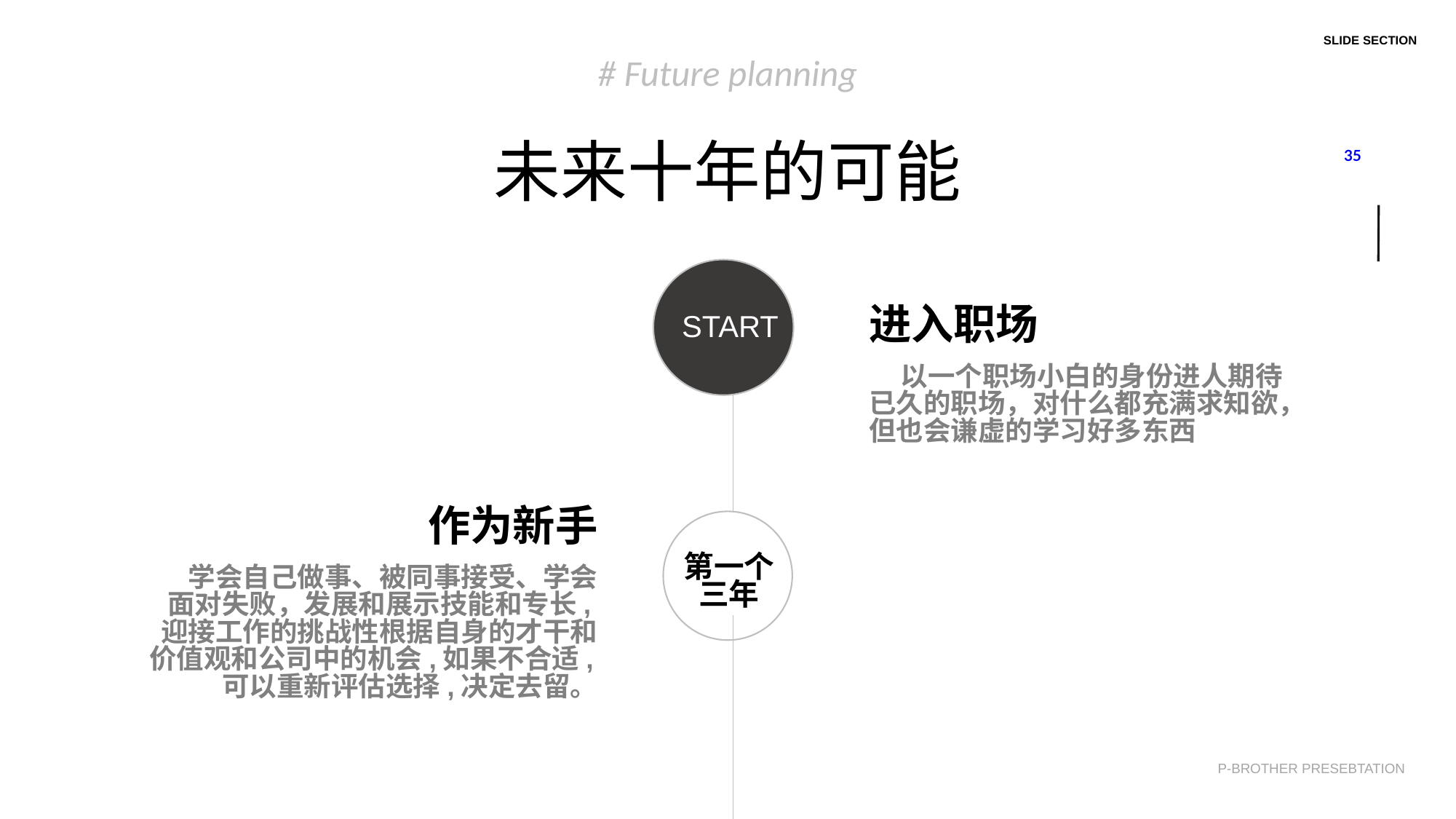

# Future planning
未来十年的可能

START
进入职场
    以一个职场小白的身份进人期待已久的职场，对什么都充满求知欲，但也会谦虚的学习好多东西

第一个三年
作为新手
   学会自己做事、被同事接受、学会面对失败，发展和展示技能和专长,迎接工作的挑战性根据自身的才干和价值观和公司中的机会,如果不合适,可以重新评估选择,决定去留。